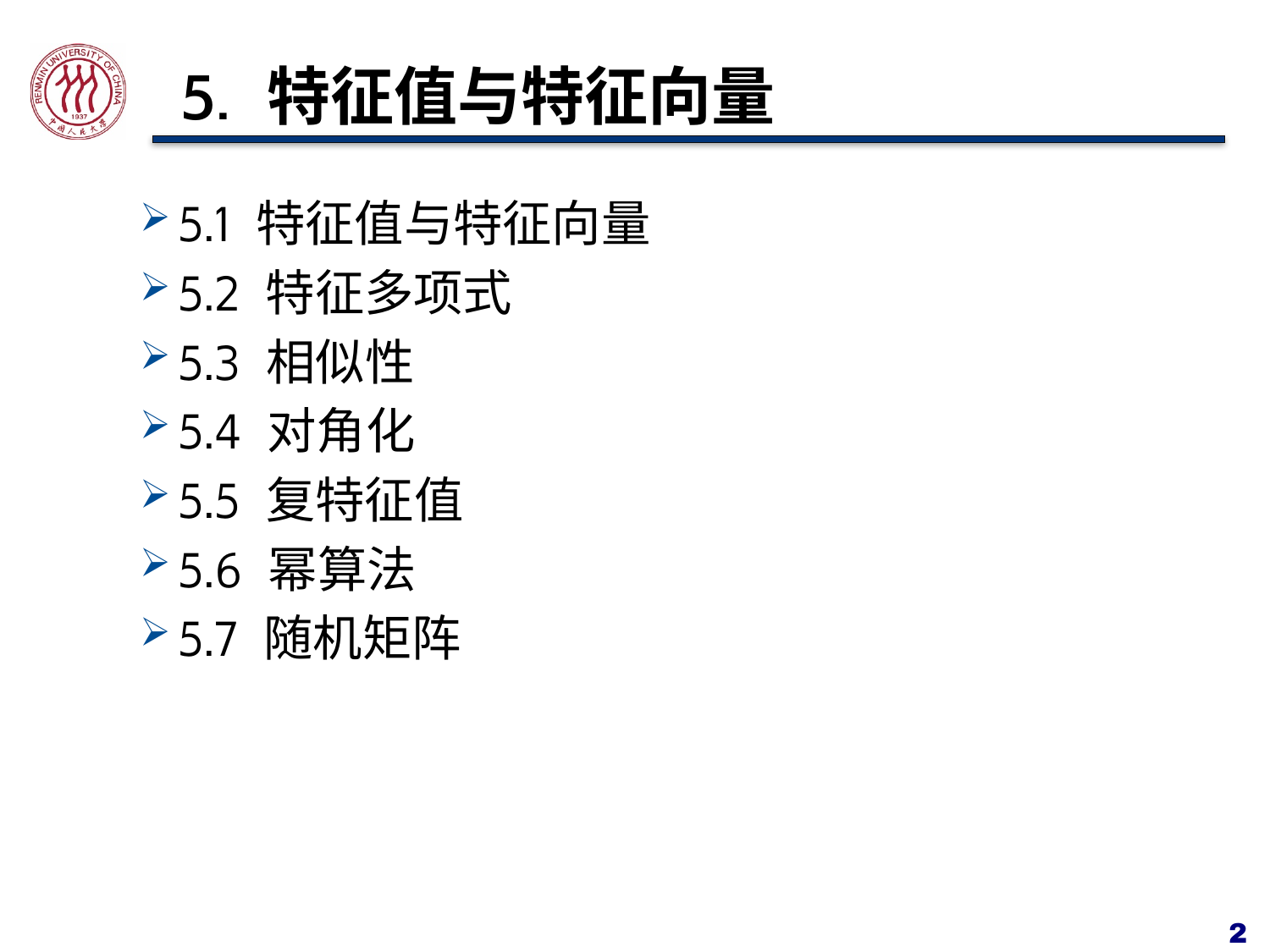

# 5. 特征值与特征向量
5.1 特征值与特征向量
5.2 特征多项式
5.3 相似性
5.4 对角化
5.5 复特征值
5.6 幂算法
5.7 随机矩阵